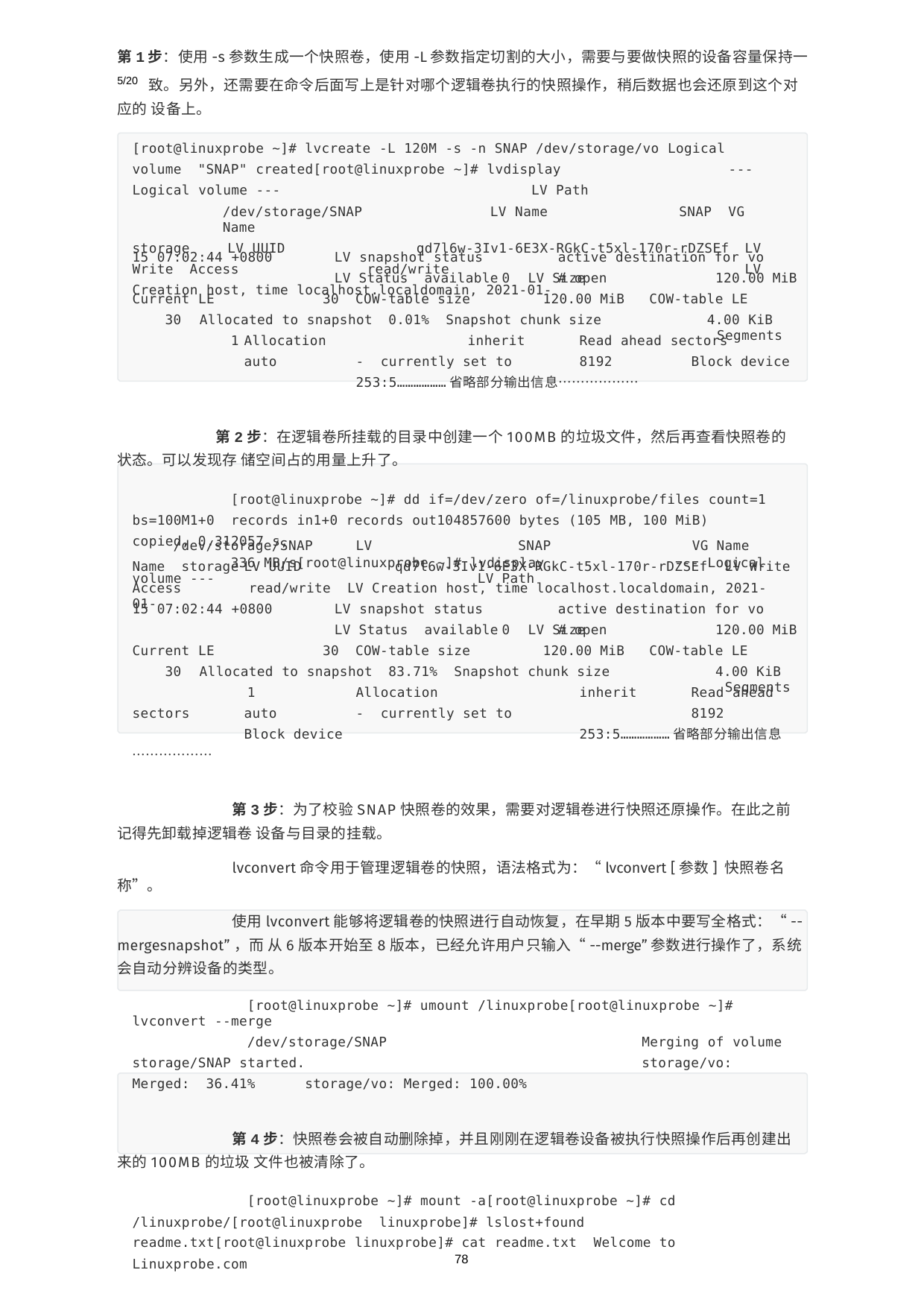

第1步：使用-s参数生成一个快照卷，使用-L参数指定切割的大小，需要与要做快照的设备容量保持一 5/20  致。另外，还需要在命令后面写上是针对哪个逻辑卷执行的快照操作，稍后数据也会还原到这个对应的 设备上。

[root@linuxprobe ~]# lvcreate -L 120M -s -n SNAP /dev/storage/vo Logical volume  "SNAP" created[root@linuxprobe ~]# lvdisplay	--- Logical volume ---	LV Path
/dev/storage/SNAP	LV Name	SNAP	VG Name
storage	LV UUID		qd7l6w-3Iv1-6E3X-RGkC-t5xl-170r-rDZSEf	LV Write  Access		read/write	LV Creation host, time localhost.localdomain, 2021-01-

15 07:02:44 +0800	LV snapshot status	active destination for vo	LV Status  available	# open
0	LV Size
120.00 MiB
120.00 MiB  COW-table LE
4.00 KiB	Segments
Current LE	30	COW-table size
30	Allocated to snapshot	0.01%	Snapshot chunk size
1	Allocation		inherit	Read ahead sectors	auto	-  currently set to	8192	Block device		253:5………………省略部分输出信息………………

第2步：在逻辑卷所挂载的目录中创建一个100MB的垃圾文件，然后再查看快照卷的状态。可以发现存 储空间占的用量上升了。

[root@linuxprobe ~]# dd if=/dev/zero of=/linuxprobe/files count=1 bs=100M1+0  records in1+0 records out104857600 bytes (105 MB, 100 MiB) copied, 0.312057 s,
336 MB/s[root@linuxprobe ~]# lvdisplay	--- Logical volume ---	LV Path

/dev/storage/SNAP	LV Name  storage	LV UUID
SNAP	VG Name
qd7l6w-3Iv1-6E3X-RGkC-t5xl-170r-rDZSEf	LV Write
Access	read/write	LV Creation host, time localhost.localdomain, 2021-01-
15 07:02:44 +0800	LV snapshot status	active destination for vo	LV Status  available	# open
0	LV Size
120.00 MiB
120.00 MiB  COW-table LE
4.00 KiB	Segments
Current LE	30	COW-table size
30	Allocated to snapshot	83.71%	Snapshot chunk size
1	Allocation		inherit	Read ahead sectors	auto	-  currently set to		8192	Block device			253:5………………省略部分输出信息………………

第3步：为了校验SNAP快照卷的效果，需要对逻辑卷进行快照还原操作。在此之前记得先卸载掉逻辑卷 设备与目录的挂载。
lvconvert命令用于管理逻辑卷的快照，语法格式为：“lvconvert [参数] 快照卷名称”。
使用lvconvert能够将逻辑卷的快照进行自动恢复，在早期5版本中要写全格式：“--mergesnapshot”，而 从6版本开始至8版本，已经允许用户只输入“--merge”参数进行操作了，系统会自动分辨设备的类型。

[root@linuxprobe ~]# umount /linuxprobe[root@linuxprobe ~]# lvconvert --merge
/dev/storage/SNAP	Merging of volume storage/SNAP started.	storage/vo: Merged:  36.41%	storage/vo: Merged: 100.00%

第4步：快照卷会被自动删除掉，并且刚刚在逻辑卷设备被执行快照操作后再创建出来的100MB的垃圾 文件也被清除了。

[root@linuxprobe ~]# mount -a[root@linuxprobe ~]# cd /linuxprobe/[root@linuxprobe  linuxprobe]# lslost+found readme.txt[root@linuxprobe linuxprobe]# cat readme.txt  Welcome to Linuxprobe.com

78